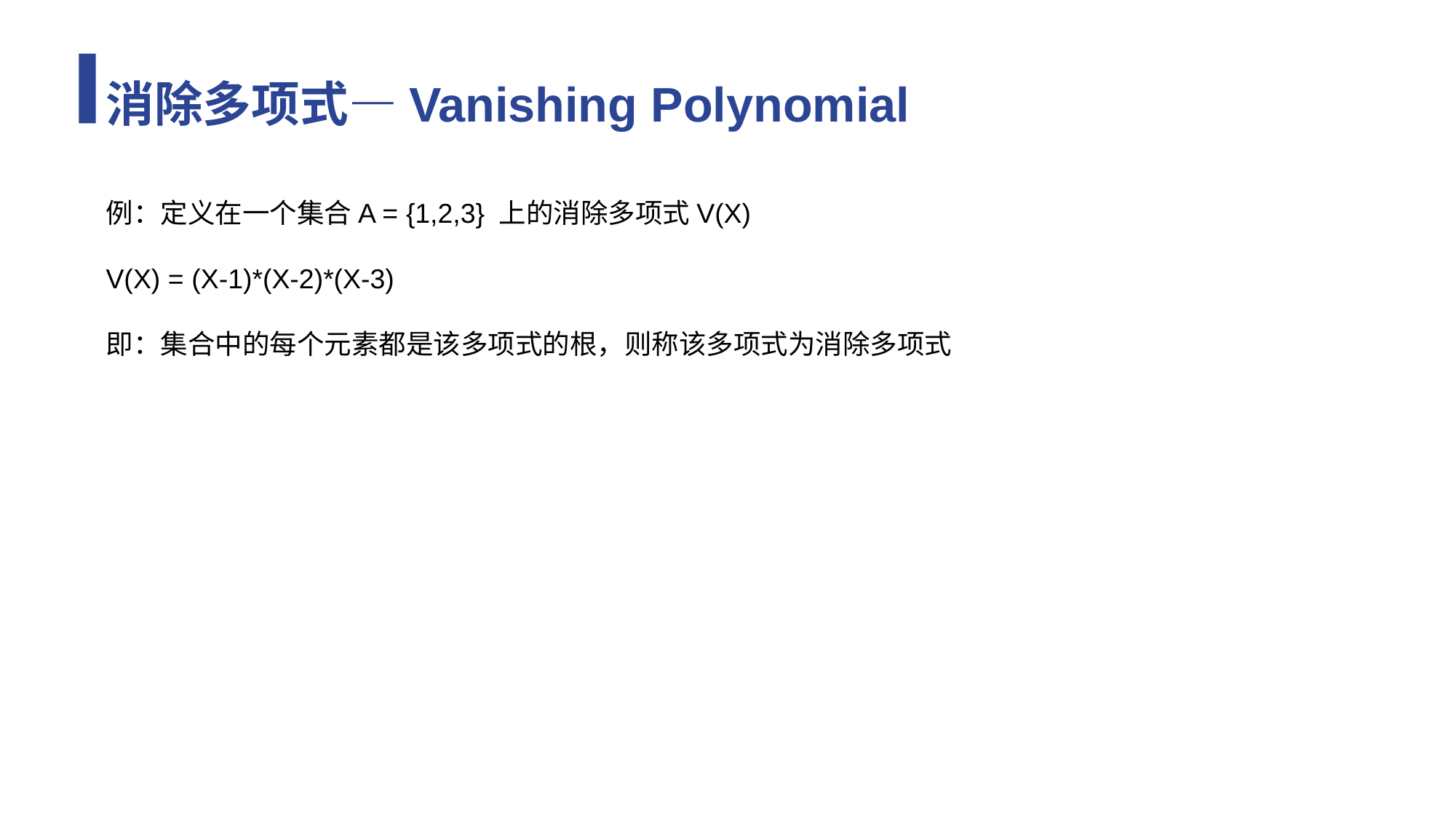

# 消除多项式—Vanishing Polynomial
例：定义在一个集合A = {1,2,3} 上的消除多项式V(X)

V(X) = (X-1)*(X-2)*(X-3)

即：集合中的每个元素都是该多项式的根，则称该多项式为消除多项式